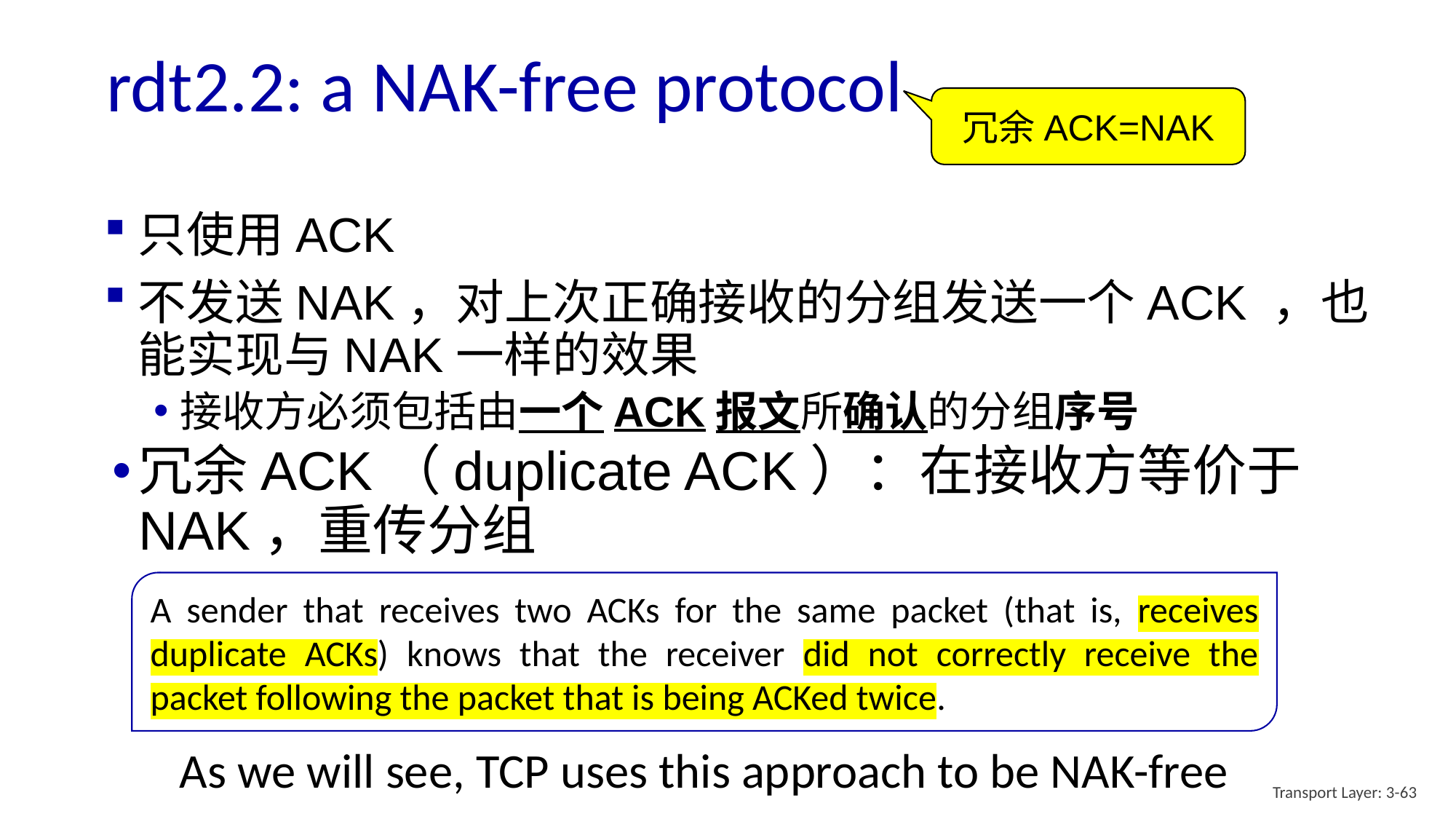

# rdt2.2: a NAK-free protocol
冗余ACK=NAK
只使用ACK
不发送NAK，对上次正确接收的分组发送一个ACK ，也能实现与NAK一样的效果
接收方必须包括由一个ACK报文所确认的分组序号
冗余ACK（duplicate ACK）：在接收方等价于NAK，重传分组
A sender that receives two ACKs for the same packet (that is, receives duplicate ACKs) knows that the receiver did not correctly receive the packet following the packet that is being ACKed twice.
As we will see, TCP uses this approach to be NAK-free
Transport Layer: 3-63